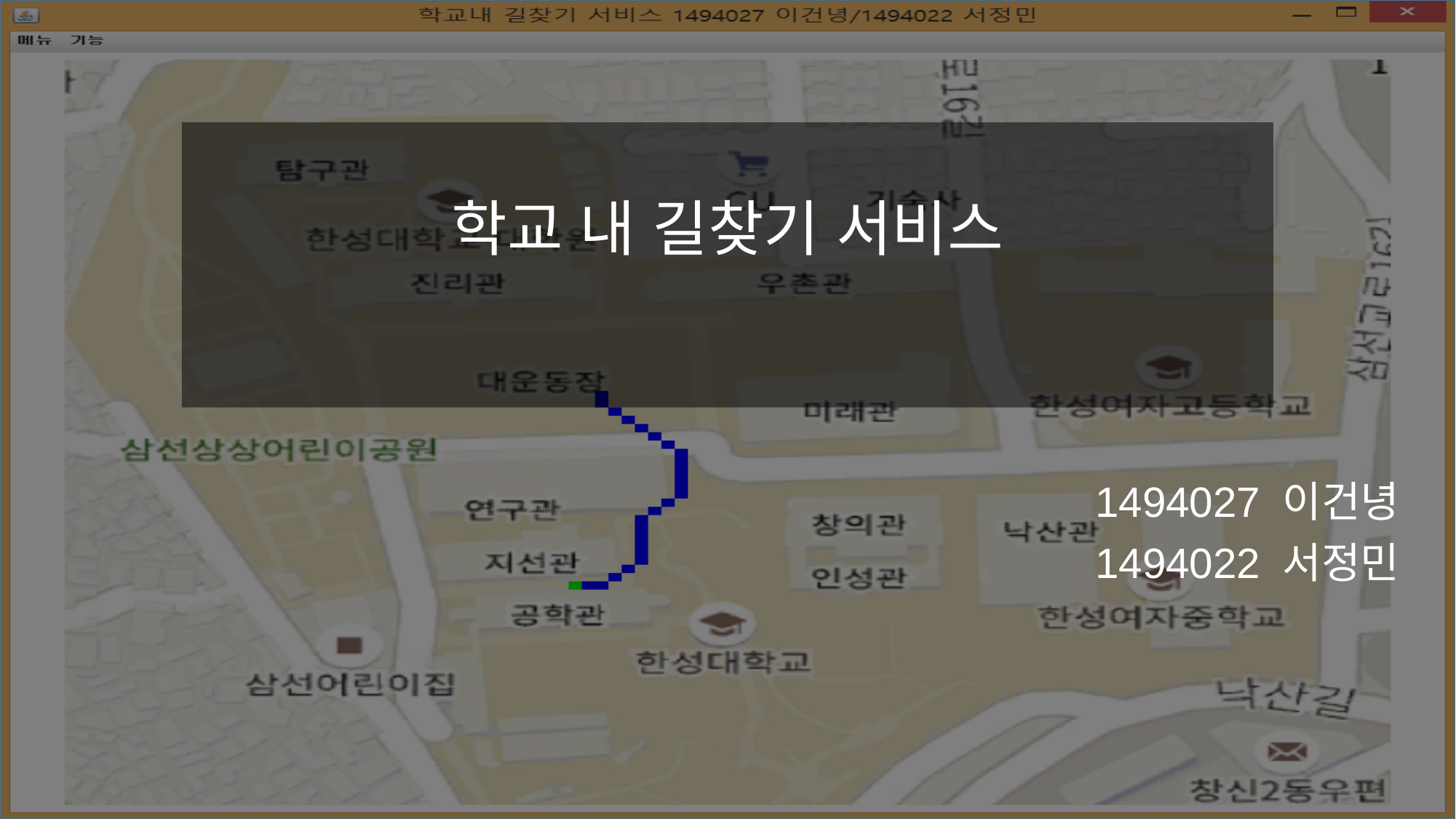

# 학교 내 길찾기 서비스
1494027 이건녕
1494022 서정민